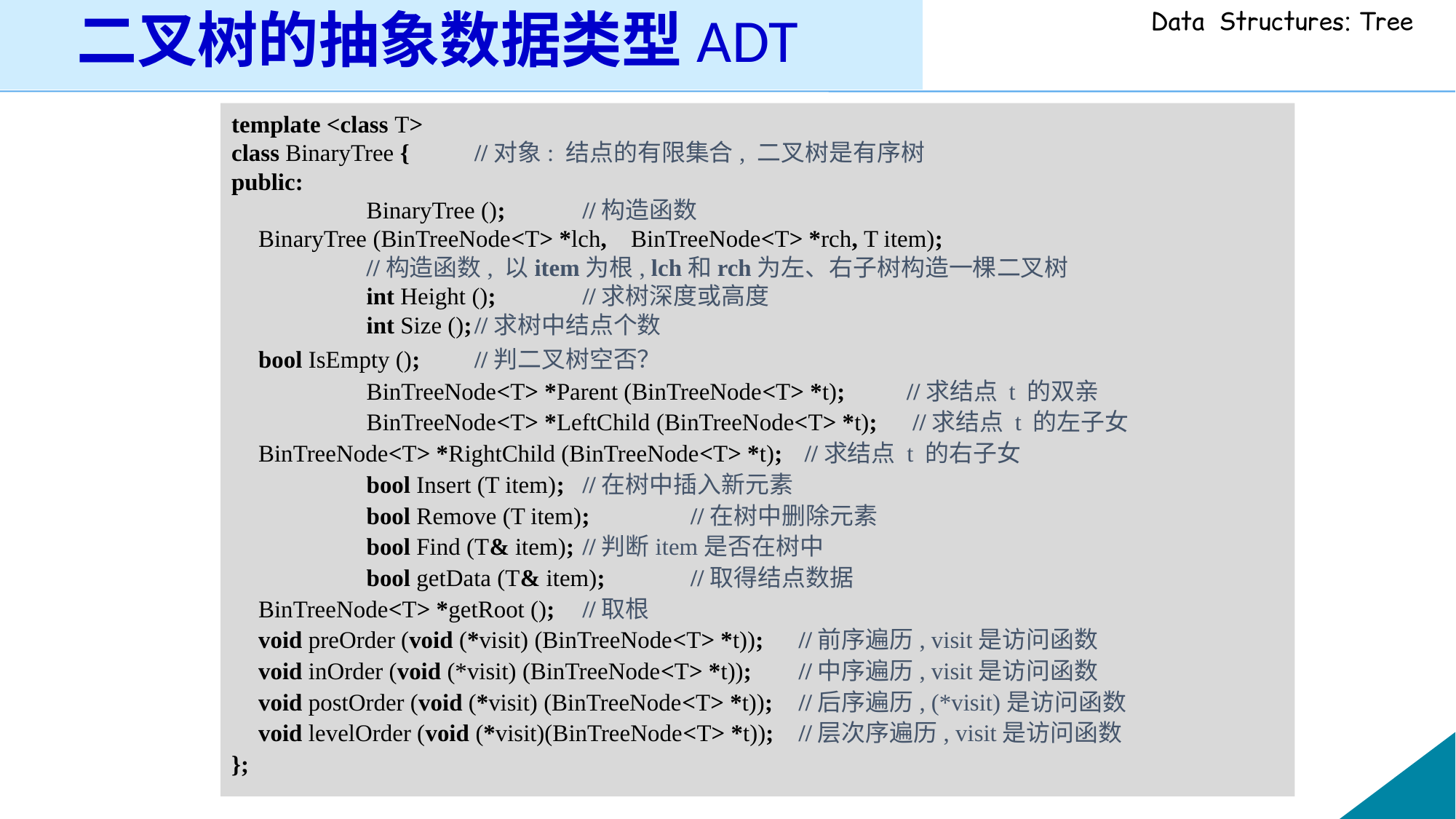

# 二叉树的抽象数据类型ADT
template <class T>
class BinaryTree {			//对象: 结点的有限集合, 二叉树是有序树
public:
     	BinaryTree ();			//构造函数
		BinaryTree (BinTreeNode<T> *lch,    BinTreeNode<T> *rch, T item);
	    		//构造函数, 以item为根, lch和rch为左、右子树构造一棵二叉树
	 	int Height ();			//求树深度或高度
	 	int Size ();			//求树中结点个数
 		bool IsEmpty ();			//判二叉树空否？
     	BinTreeNode<T> *Parent (BinTreeNode<T> *t);	//求结点 t 的双亲
     	BinTreeNode<T> *LeftChild (BinTreeNode<T> *t);	 //求结点 t 的左子女
		BinTreeNode<T> *RightChild (BinTreeNode<T> *t);	 //求结点 t 的右子女
     	bool Insert (T item);			//在树中插入新元素
     	bool Remove (T item);		//在树中删除元素
     	bool Find (T& item);			//判断item是否在树中
     	bool getData (T& item);		//取得结点数据
		BinTreeNode<T> *getRoot ();			//取根
		void preOrder (void (*visit) (BinTreeNode<T> *t));	//前序遍历, visit是访问函数
		void inOrder (void (*visit) (BinTreeNode<T> *t));		//中序遍历, visit是访问函数
		void postOrder (void (*visit) (BinTreeNode<T> *t));	//后序遍历, (*visit)是访问函数
		void levelOrder (void (*visit)(BinTreeNode<T> *t));	//层次序遍历, visit是访问函数
};